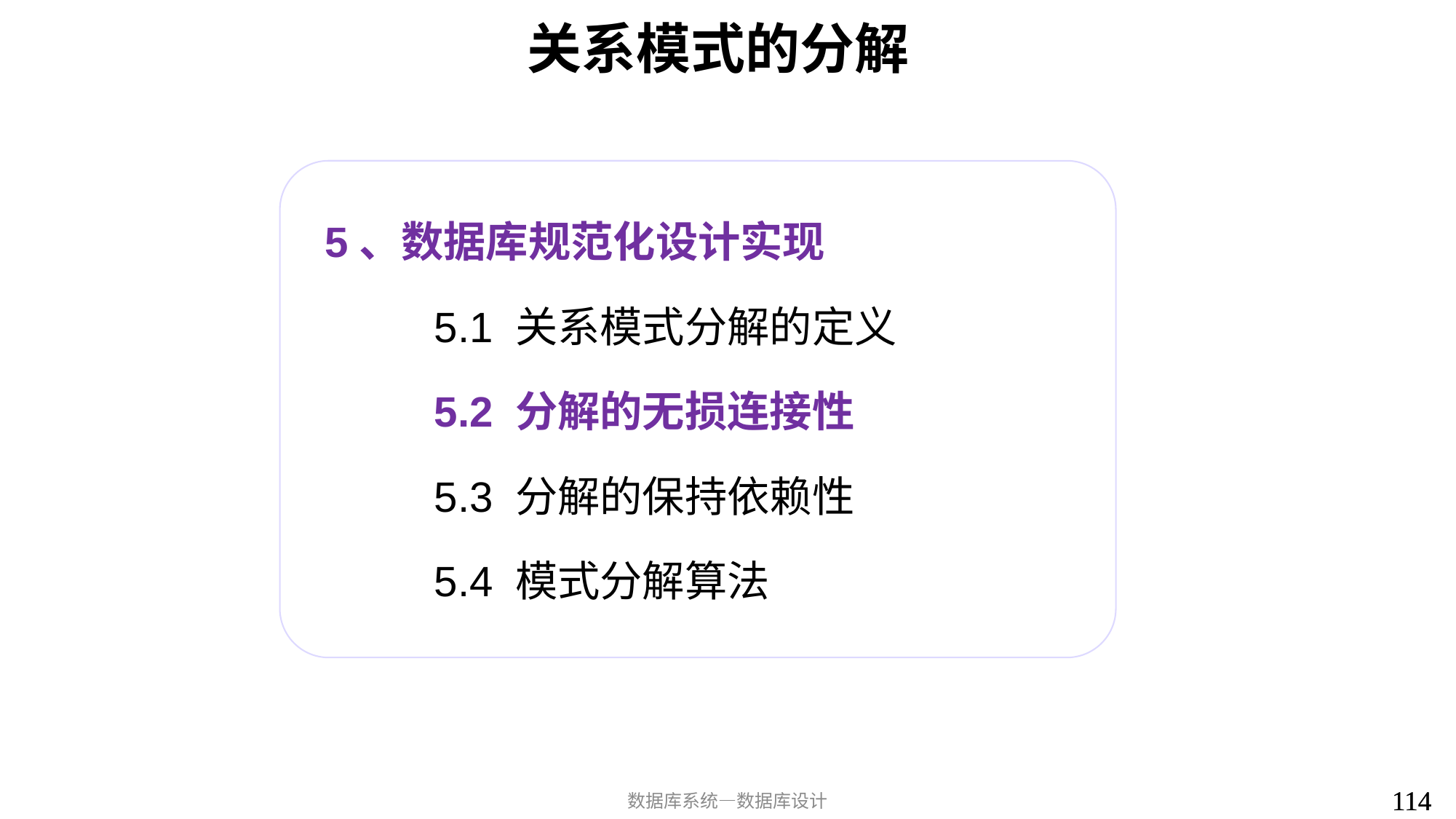

# 关系模式的分解

5、数据库规范化设计实现
	5.1 关系模式分解的定义
	5.2 分解的无损连接性
	5.3 分解的保持依赖性
	5.4 模式分解算法
114
114
数据库系统—数据库设计